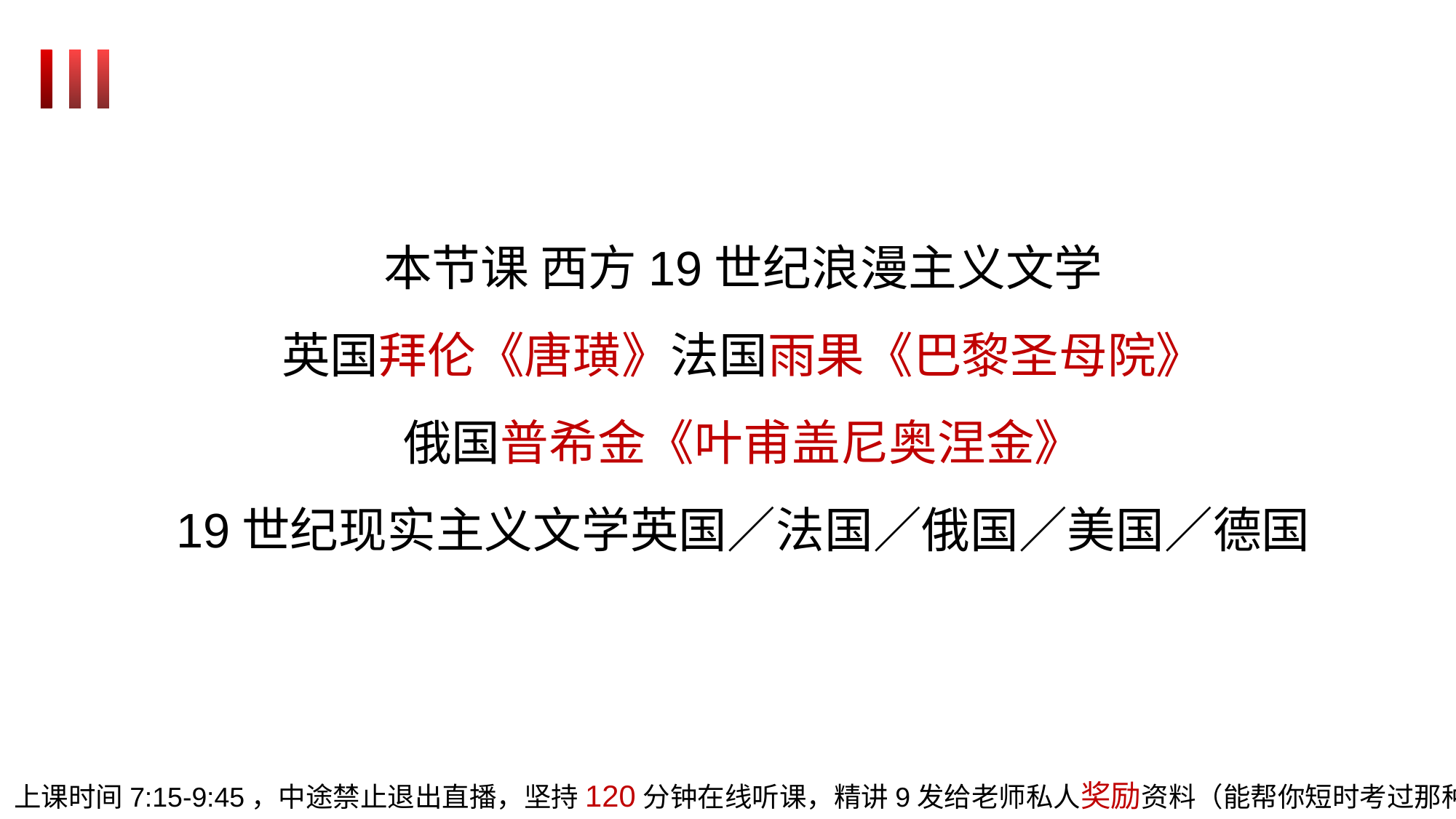

本节课 西方19世纪浪漫主义文学
英国拜伦《唐璜》法国雨果《巴黎圣母院》
俄国普希金《叶甫盖尼奥涅金》
19世纪现实主义文学英国／法国／俄国／美国／德国